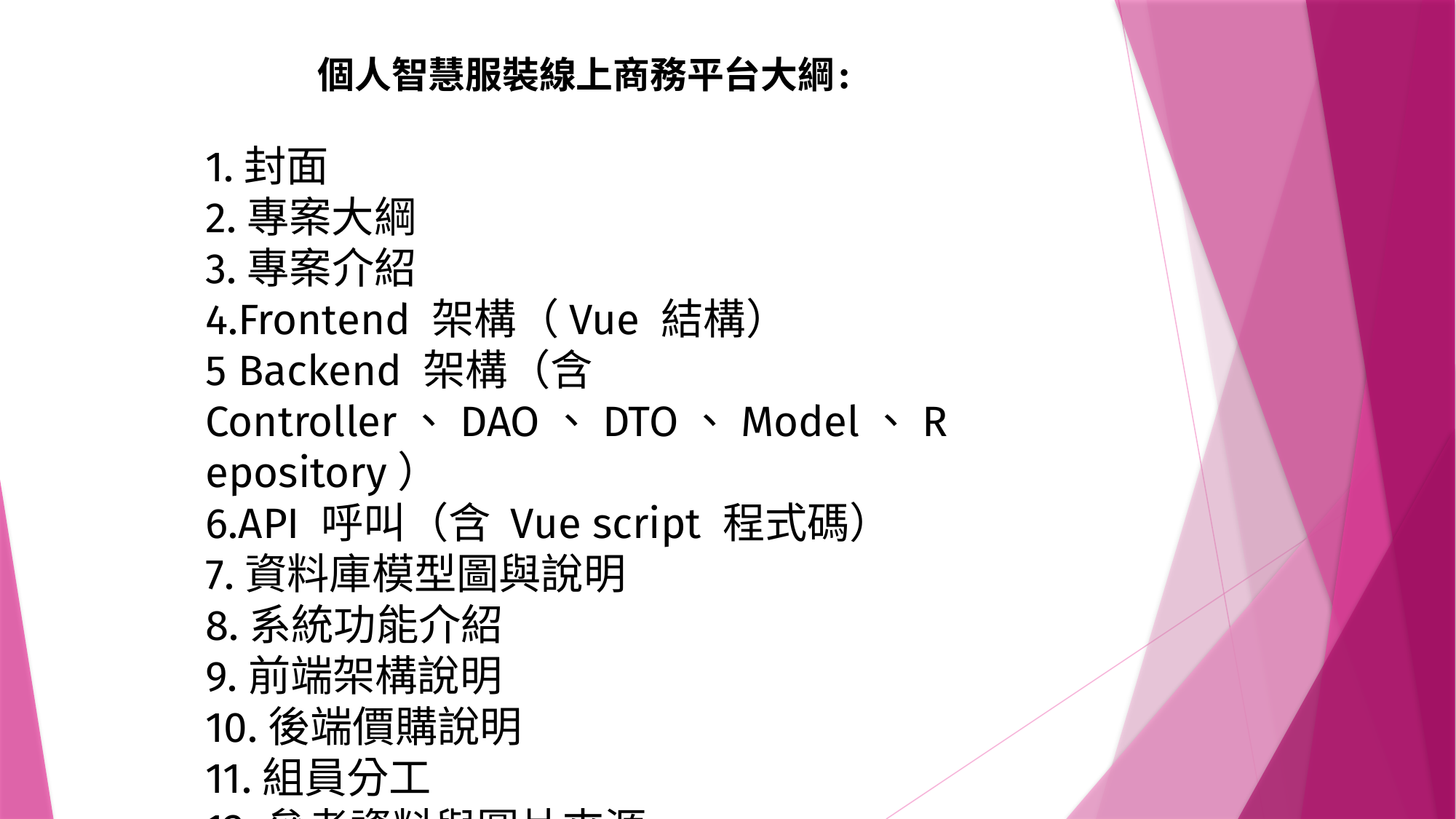

# 個人智慧服裝線上商務平台大綱:
1.封面
2.專案大綱
3.專案介紹
4.Frontend 架構（Vue 結構）
5 Backend 架構（含 Controller、DAO、DTO、Model、Repository）
6.API 呼叫（含 Vue script 程式碼）
7.資料庫模型圖與說明
8.系統功能介紹
9.前端架構說明
10.後端價購說明
11.組員分工
12.參考資料與圖片來源